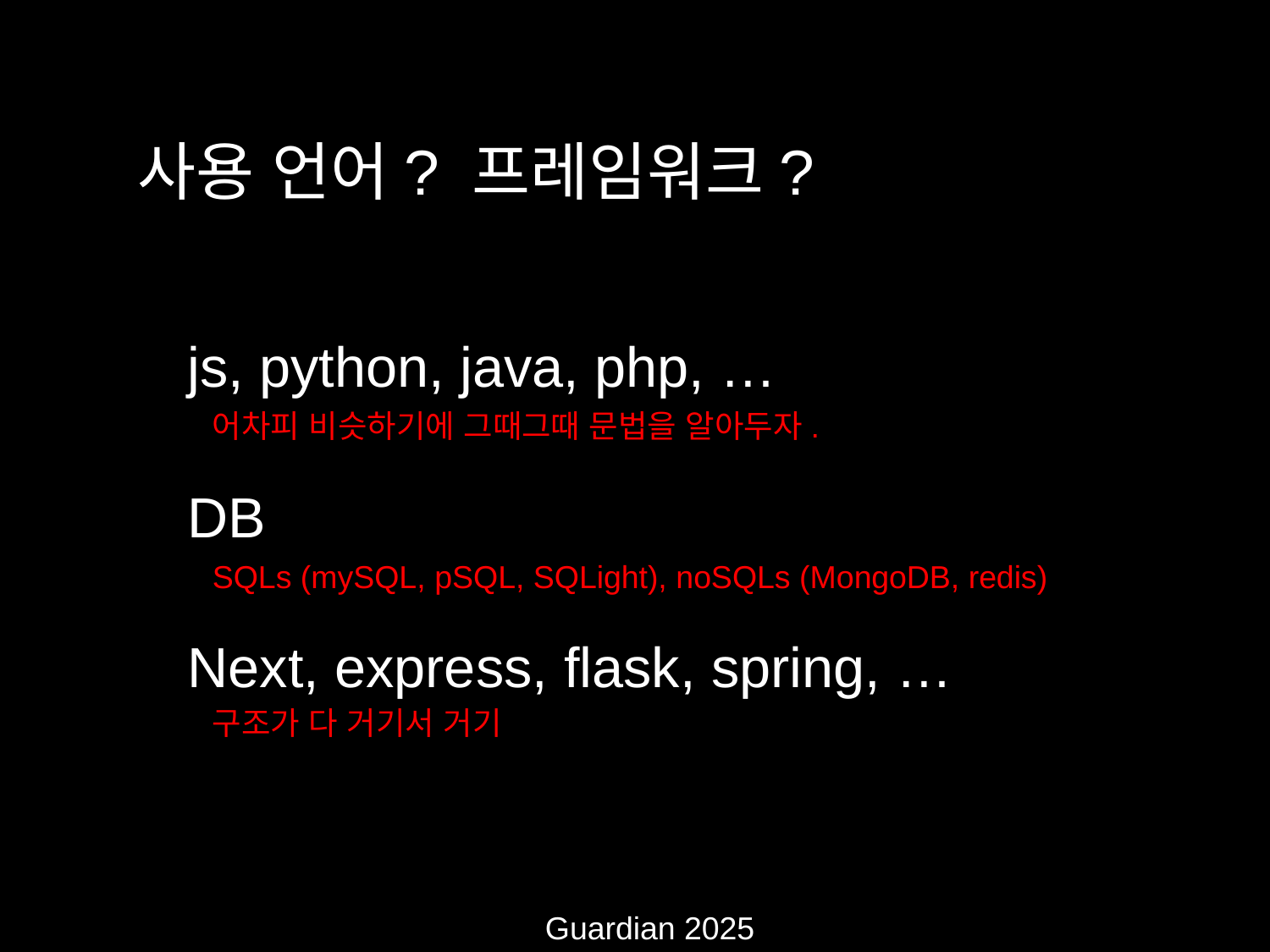

사용 언어? 프레임워크?
js, python, java, php, …
DB
SQLs (mySQL, pSQL, SQLight), noSQLs (MongoDB, redis)
Next, express, flask, spring, …
어차피 비슷하기에 그때그때 문법을 알아두자.
구조가 다 거기서 거기

중심에서 0.3cm 떨어진 소속 18px
Guardian 2025